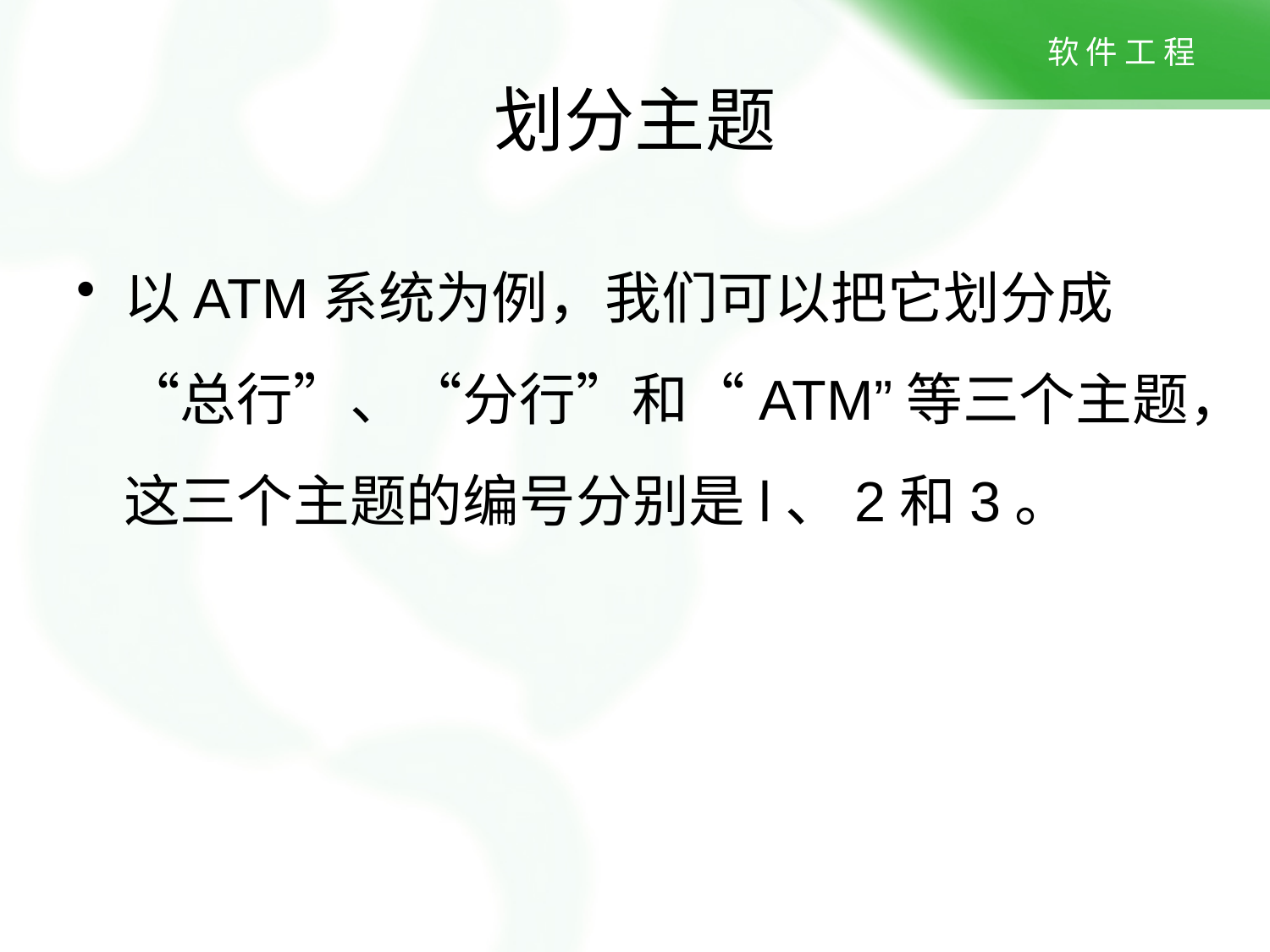

# 划分主题
以ATM系统为例，我们可以把它划分成“总行”、“分行”和“ATM”等三个主题，这三个主题的编号分别是l、2和3。